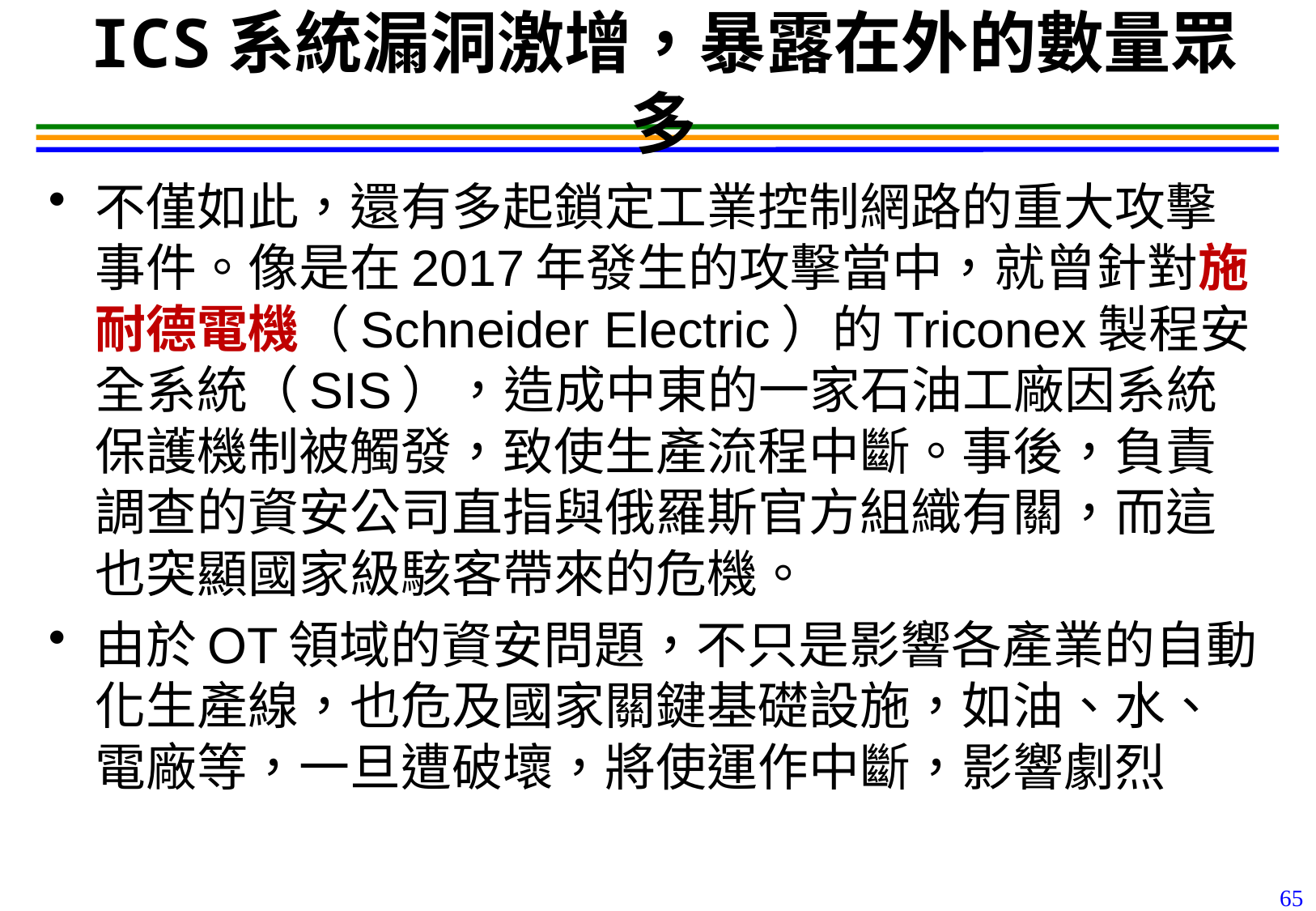

65
# ICS系統漏洞激增，暴露在外的數量眾多
不僅如此，還有多起鎖定工業控制網路的重大攻擊事件。像是在2017年發生的攻擊當中，就曾針對施耐德電機（Schneider Electric）的Triconex製程安全系統（SIS），造成中東的一家石油工廠因系統保護機制被觸發，致使生產流程中斷。事後，負責調查的資安公司直指與俄羅斯官方組織有關，而這也突顯國家級駭客帶來的危機。
由於OT領域的資安問題，不只是影響各產業的自動化生產線，也危及國家關鍵基礎設施，如油、水、電廠等，一旦遭破壞，將使運作中斷，影響劇烈